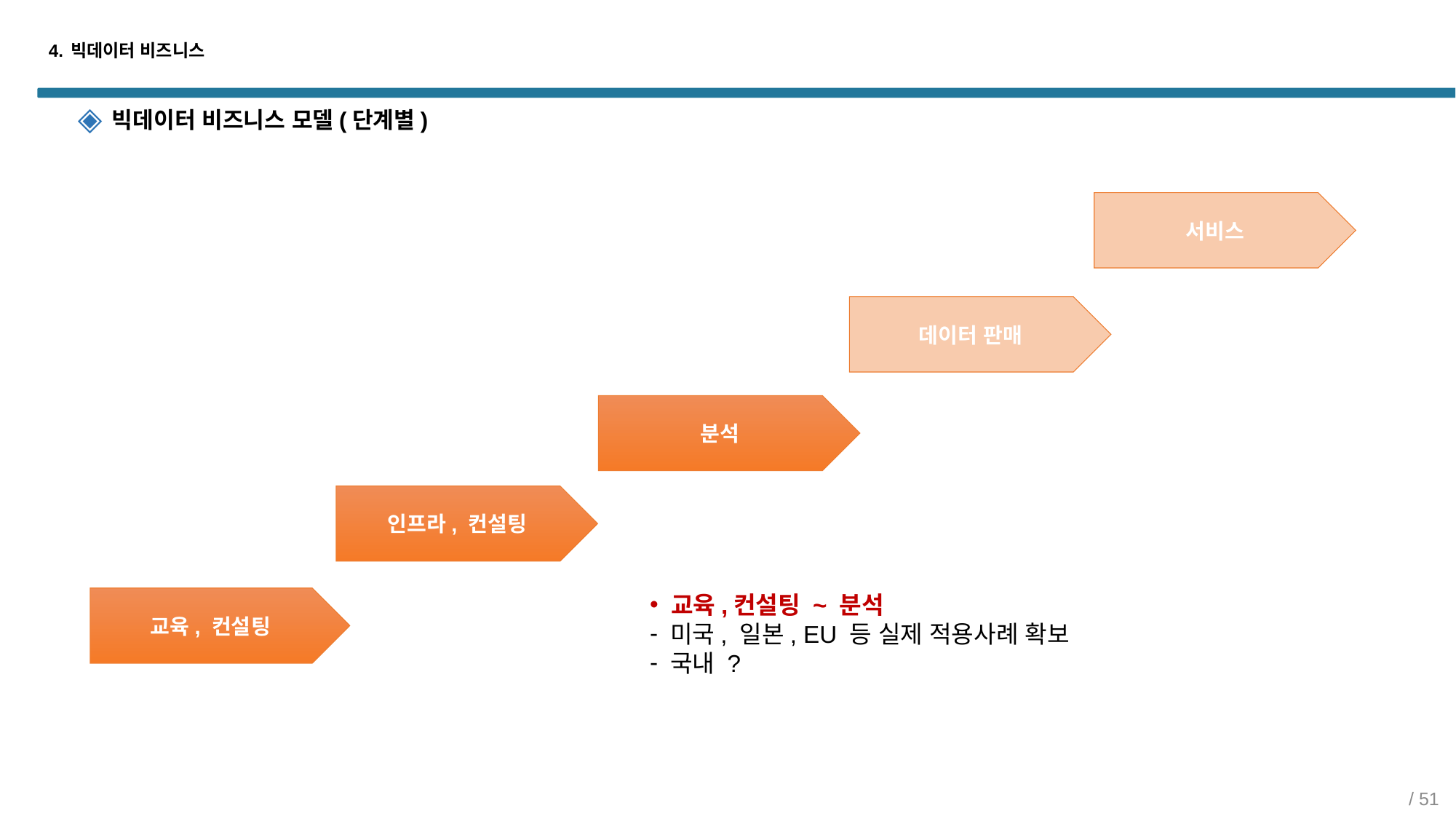

# 4. 빅데이터 비즈니스
빅데이터 비즈니스 모델(단계별)
서비스
데이터 판매
분석
인프라, 컨설팅
 교육,컨설팅 ~ 분석
 미국, 일본, EU 등 실제 적용사례 확보
 국내 ?
교육, 컨설팅
/ 51